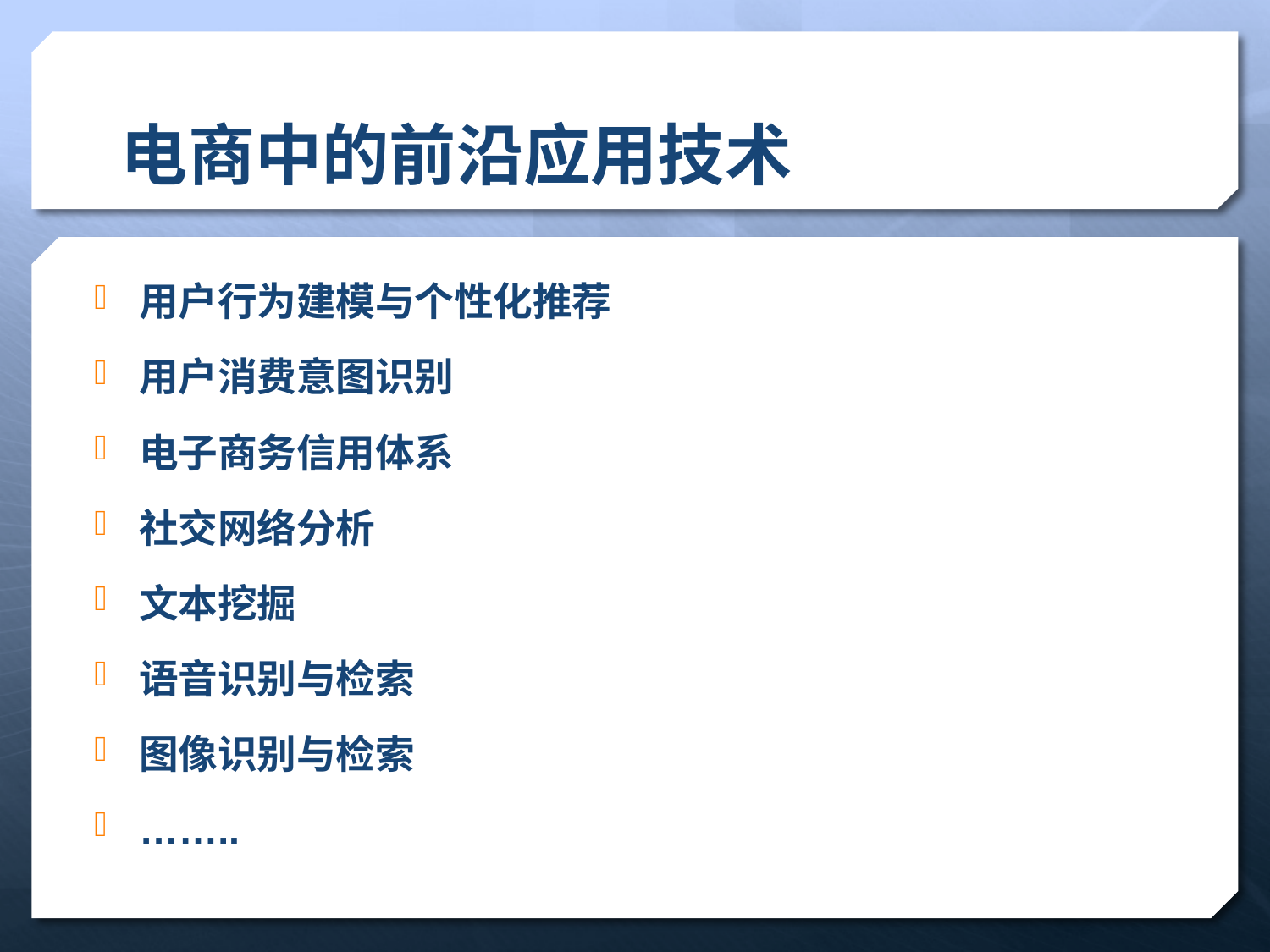

# 电商中的前沿应用技术
用户行为建模与个性化推荐
用户消费意图识别
电子商务信用体系
社交网络分析
文本挖掘
语音识别与检索
图像识别与检索
……..